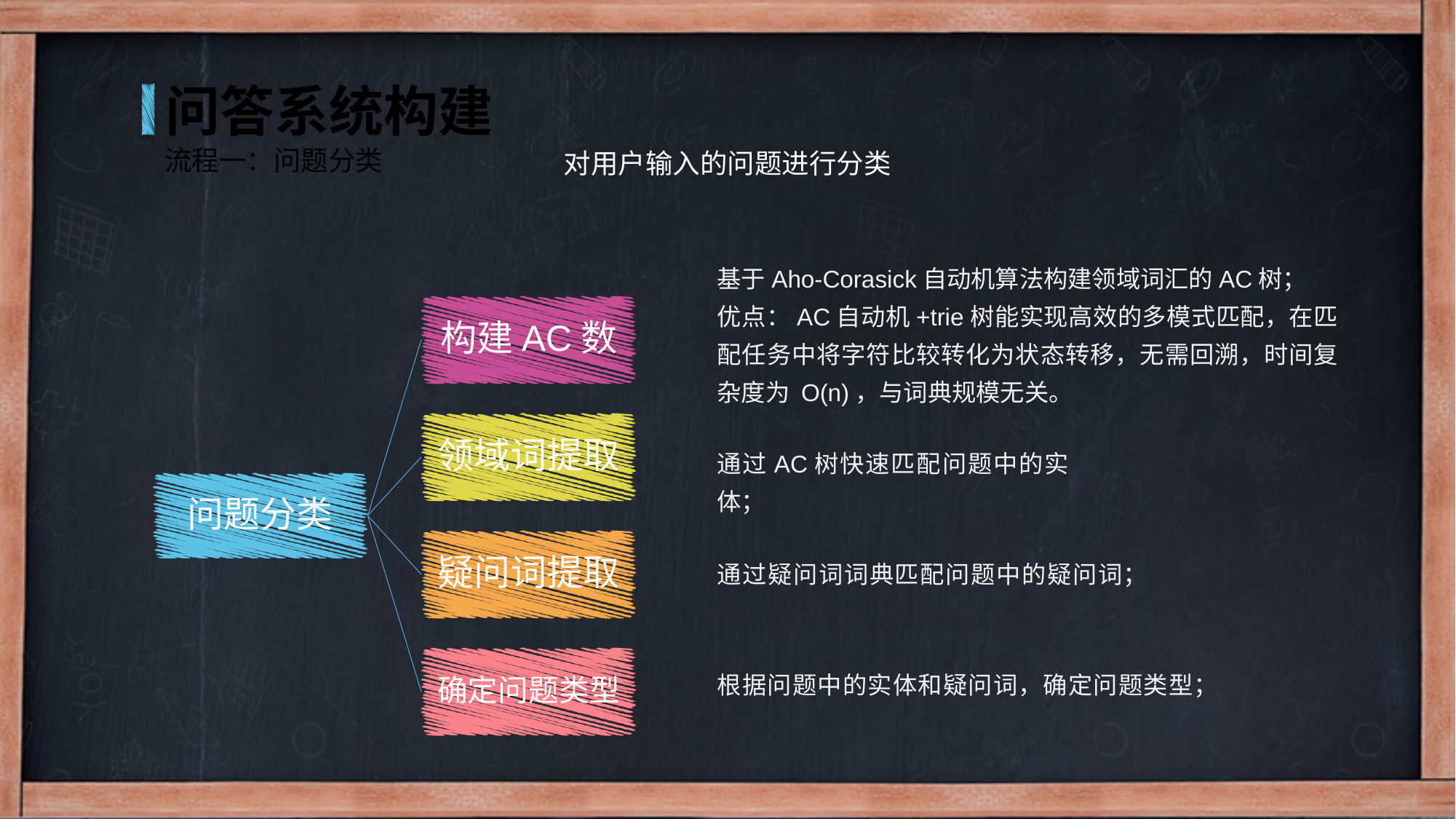

问答系统构建

流程一：问题分类
对用户输入的问题进行分类
基于Aho-Corasick自动机算法构建领域词汇的AC树；
优点：AC自动机+trie树能实现高效的多模式匹配，在匹配任务中将字符比较转化为状态转移，无需回溯，时间复杂度为 O(n)，与词典规模无关。
构建AC数
领域词提取
问题分类
疑问词提取
确定问题类型
通过AC树快速匹配问题中的实体；
通过疑问词词典匹配问题中的疑问词；
根据问题中的实体和疑问词，确定问题类型；